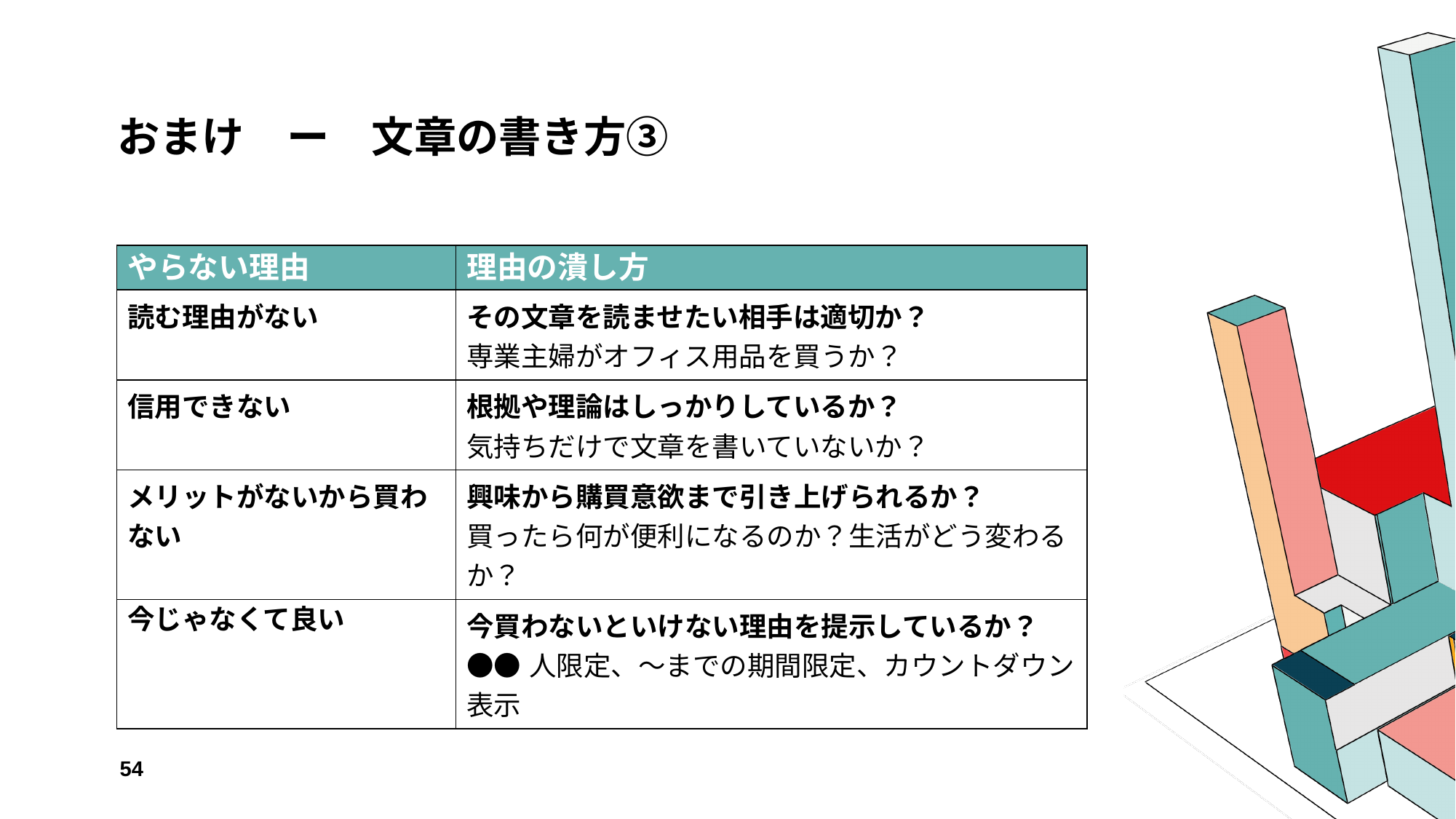

# おまけ　ー　文章の書き方③
| やらない理由 | 理由の潰し方 |
| --- | --- |
| 読む理由がない | その文章を読ませたい相手は適切か？ 専業主婦がオフィス用品を買うか？ |
| 信用できない | 根拠や理論はしっかりしているか？ 気持ちだけで文章を書いていないか？ |
| メリットがないから買わない | 興味から購買意欲まで引き上げられるか？ 買ったら何が便利になるのか？生活がどう変わるか？ |
| 今じゃなくて良い | 今買わないといけない理由を提示しているか？ ●●人限定、～までの期間限定、カウントダウン表示 |
54